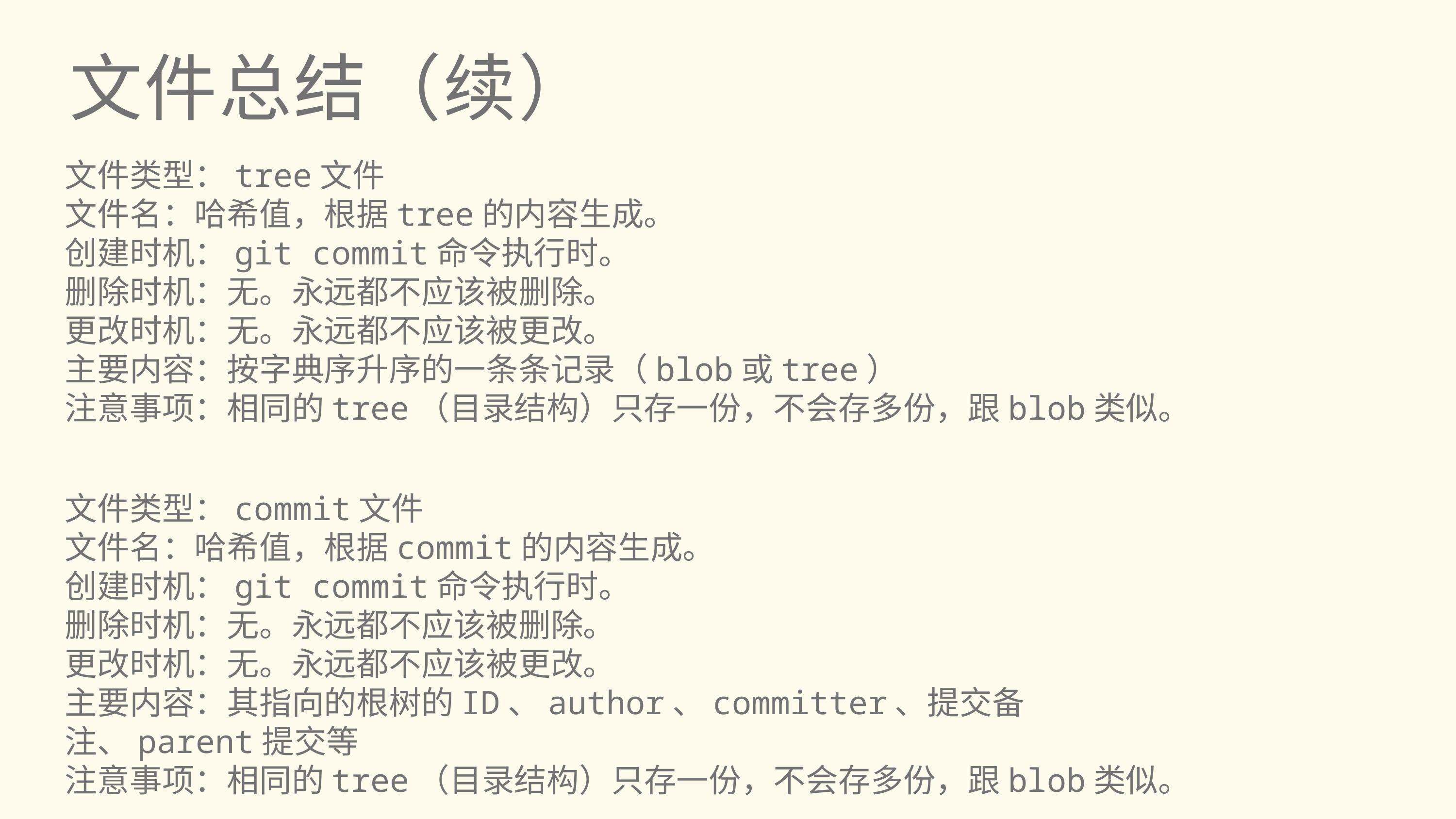

文件总结（续）
文件类型：tree文件
文件名：哈希值，根据tree的内容生成。
创建时机：git commit命令执行时。
删除时机：无。永远都不应该被删除。
更改时机：无。永远都不应该被更改。
主要内容：按字典序升序的一条条记录（blob或tree）
注意事项：相同的tree（目录结构）只存一份，不会存多份，跟blob类似。
文件类型：commit文件
文件名：哈希值，根据commit的内容生成。
创建时机：git commit命令执行时。
删除时机：无。永远都不应该被删除。
更改时机：无。永远都不应该被更改。
主要内容：其指向的根树的ID、author、committer、提交备注、parent提交等
注意事项：相同的tree（目录结构）只存一份，不会存多份，跟blob类似。